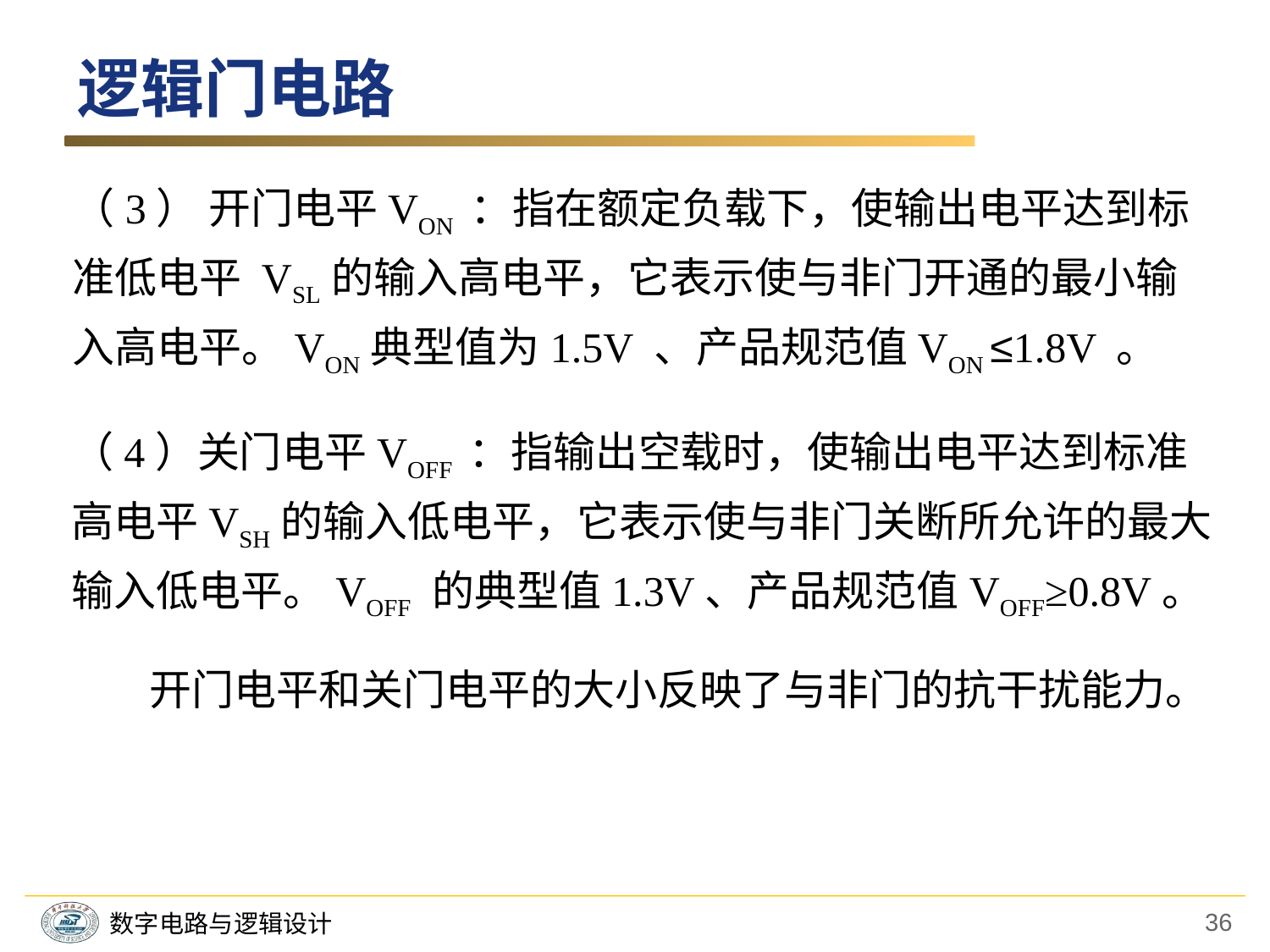

逻辑门电路
（3） 开门电平VON ：指在额定负载下，使输出电平达到标准低电平 VSL的输入高电平，它表示使与非门开通的最小输入高电平。VON典型值为1.5V 、产品规范值VON ≤1.8V 。
（4）关门电平VOFF ：指输出空载时，使输出电平达到标准高电平VSH的输入低电平，它表示使与非门关断所允许的最大输入低电平。VOFF 的典型值1.3V、产品规范值VOFF≥0.8V。
       开门电平和关门电平的大小反映了与非门的抗干扰能力。
36
数字电路与逻辑设计